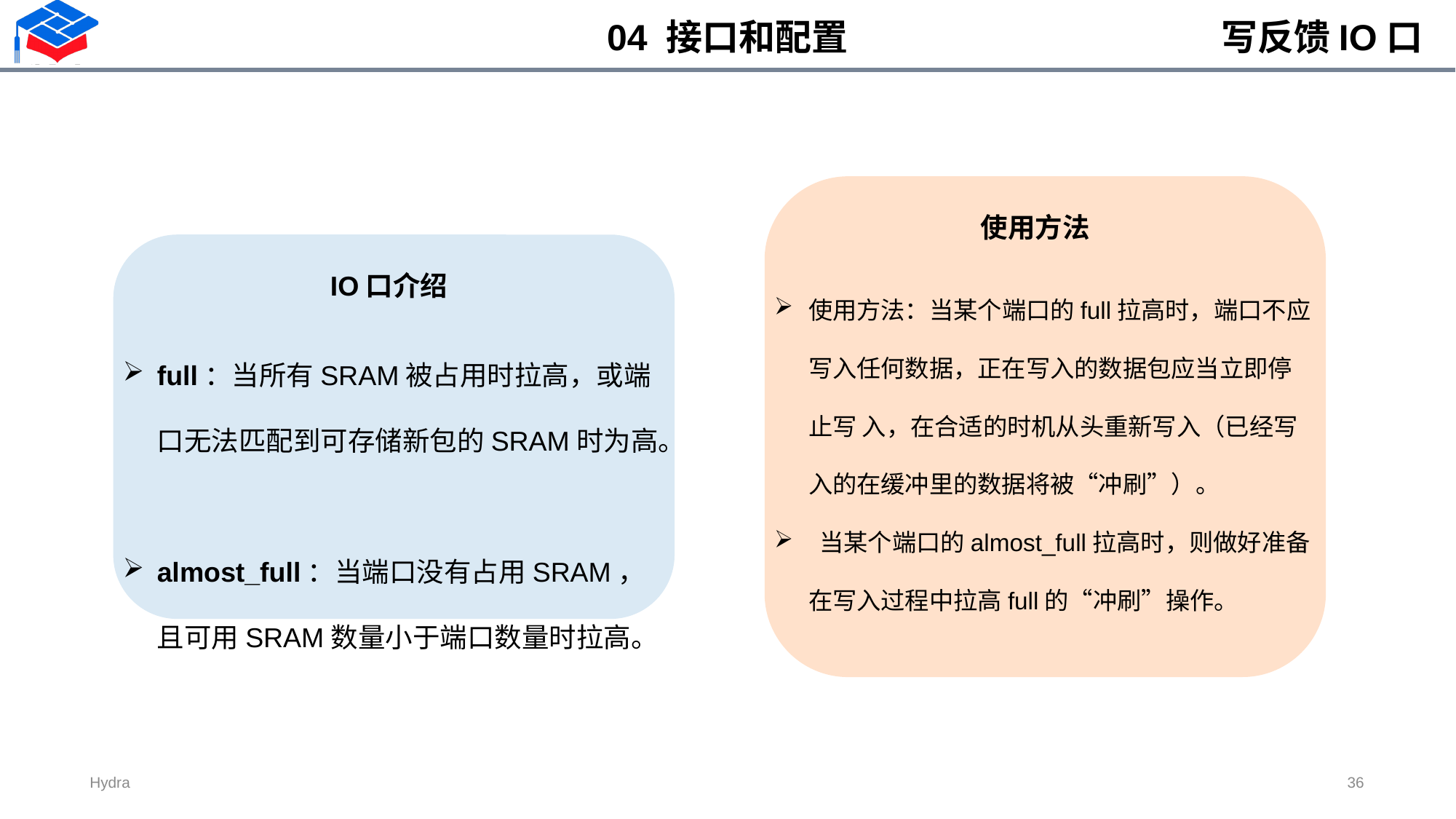

写反馈IO口
04 接口和配置

使用方法
使用方法：当某个端口的full拉高时，端口不应写入任何数据，正在写入的数据包应当立即停止写 入，在合适的时机从头重新写入（已经写入的在缓冲里的数据将被“冲刷”）。
 当某个端口的almost_full拉高时，则做好准备在写入过程中拉高full的“冲刷”操作。

IO口介绍
full：当所有SRAM被占用时拉高，或端口无法匹配到可存储新包的SRAM时为高。
almost_full：当端口没有占用SRAM，且可用SRAM数量小于端口数量时拉高。
36
Hydra